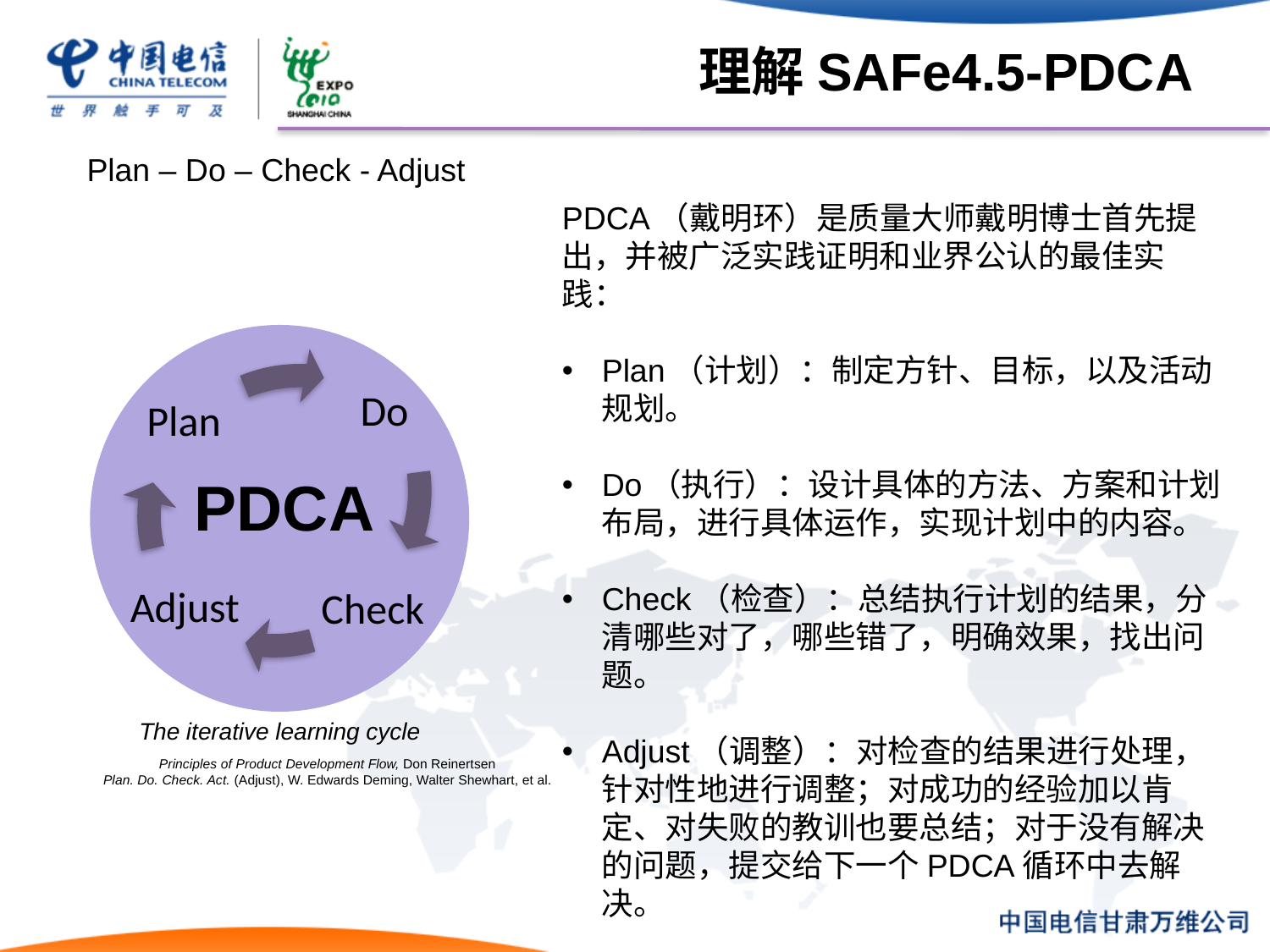

理解SAFe4.5-PDCA
Plan – Do – Check - Adjust
PDCA（戴明环）是质量大师戴明博士首先提出，并被广泛实践证明和业界公认的最佳实践：

Plan（计划）：制定方针、目标，以及活动规划。

Do（执行）：设计具体的方法、方案和计划布局，进行具体运作，实现计划中的内容。

Check（检查）：总结执行计划的结果，分清哪些对了，哪些错了，明确效果，找出问题。

Adjust（调整）：对检查的结果进行处理，针对性地进行调整；对成功的经验加以肯定、对失败的教训也要总结；对于没有解决的问题，提交给下一个PDCA循环中去解决。

Do
Check
Adjust
Plan
PDCA
The iterative learning cycle
Principles of Product Development Flow, Don Reinertsen
Plan. Do. Check. Act. (Adjust), W. Edwards Deming, Walter Shewhart, et al.
34